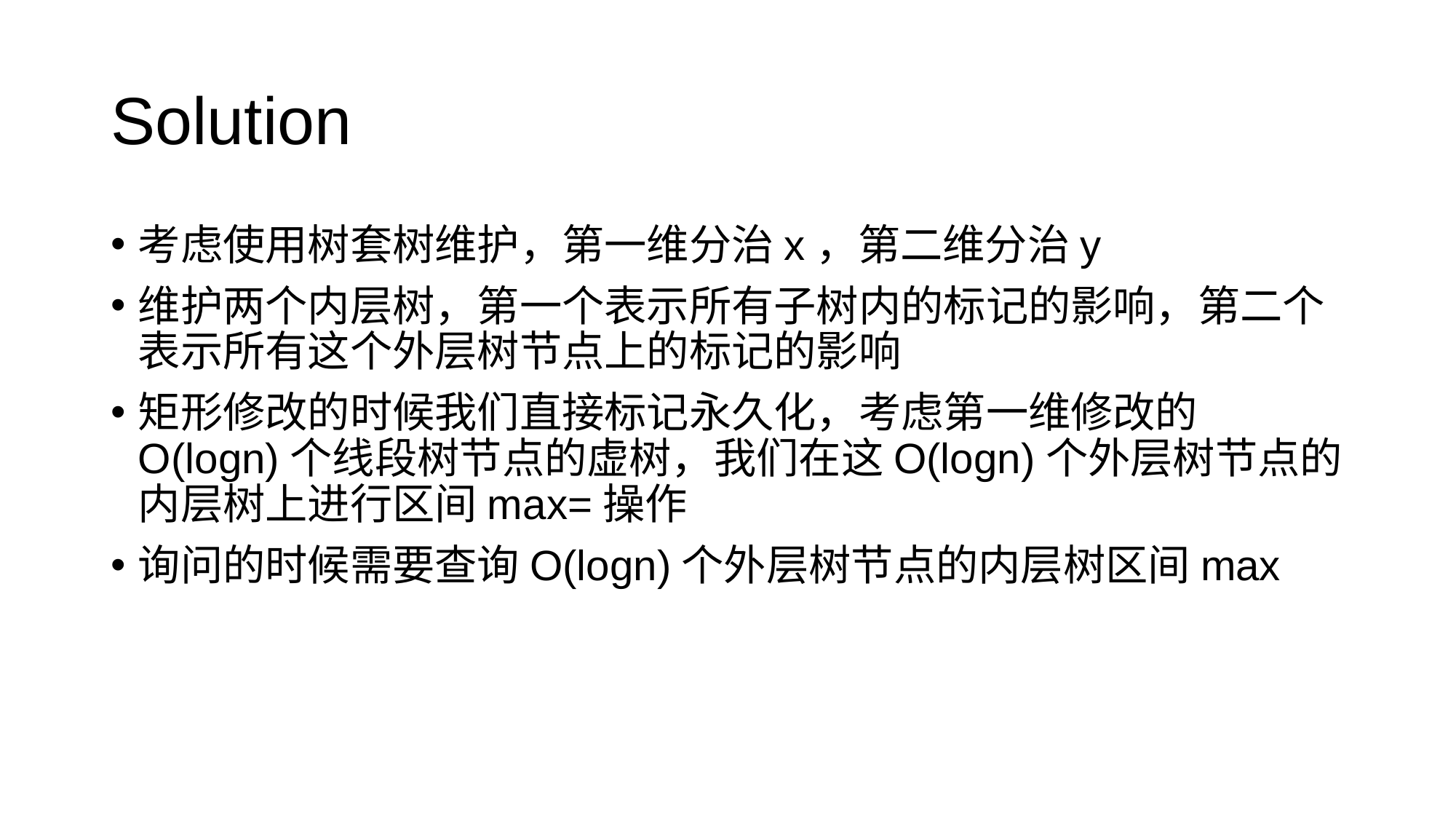

# Solution
考虑使用树套树维护，第一维分治x，第二维分治y
维护两个内层树，第一个表示所有子树内的标记的影响，第二个表示所有这个外层树节点上的标记的影响
矩形修改的时候我们直接标记永久化，考虑第一维修改的O(logn)个线段树节点的虚树，我们在这O(logn)个外层树节点的内层树上进行区间max=操作
询问的时候需要查询O(logn)个外层树节点的内层树区间max